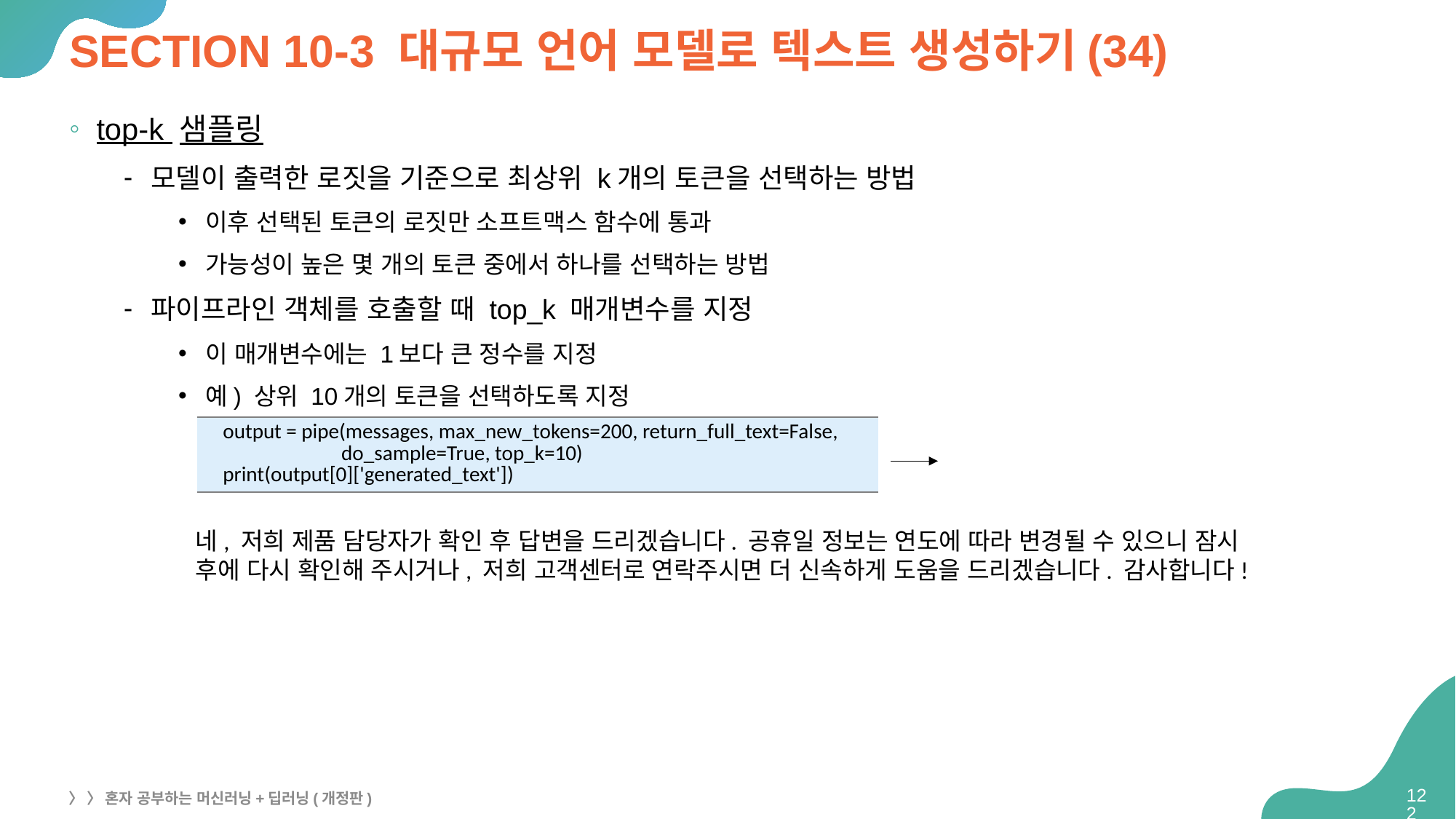

# SECTION 10-3 대규모 언어 모델로 텍스트 생성하기(34)
top-k 샘플링
모델이 출력한 로짓을 기준으로 최상위 k개의 토큰을 선택하는 방법
이후 선택된 토큰의 로짓만 소프트맥스 함수에 통과
가능성이 높은 몇 개의 토큰 중에서 하나를 선택하는 방법
파이프라인 객체를 호출할 때 top_k 매개변수를 지정
이 매개변수에는 1보다 큰 정수를 지정
예) 상위 10개의 토큰을 선택하도록 지정
| output = pipe(messages, max\_new\_tokens=200, return\_full\_text=False, do\_sample=True, top\_k=10) print(output[0]['generated\_text']) |
| --- |
네, 저희 제품 담당자가 확인 후 답변을 드리겠습니다. 공휴일 정보는 연도에 따라 변경될 수 있으니 잠시
후에 다시 확인해 주시거나, 저희 고객센터로 연락주시면 더 신속하게 도움을 드리겠습니다. 감사합니다!
122
〉 〉 혼자 공부하는 머신러닝+딥러닝(개정판)